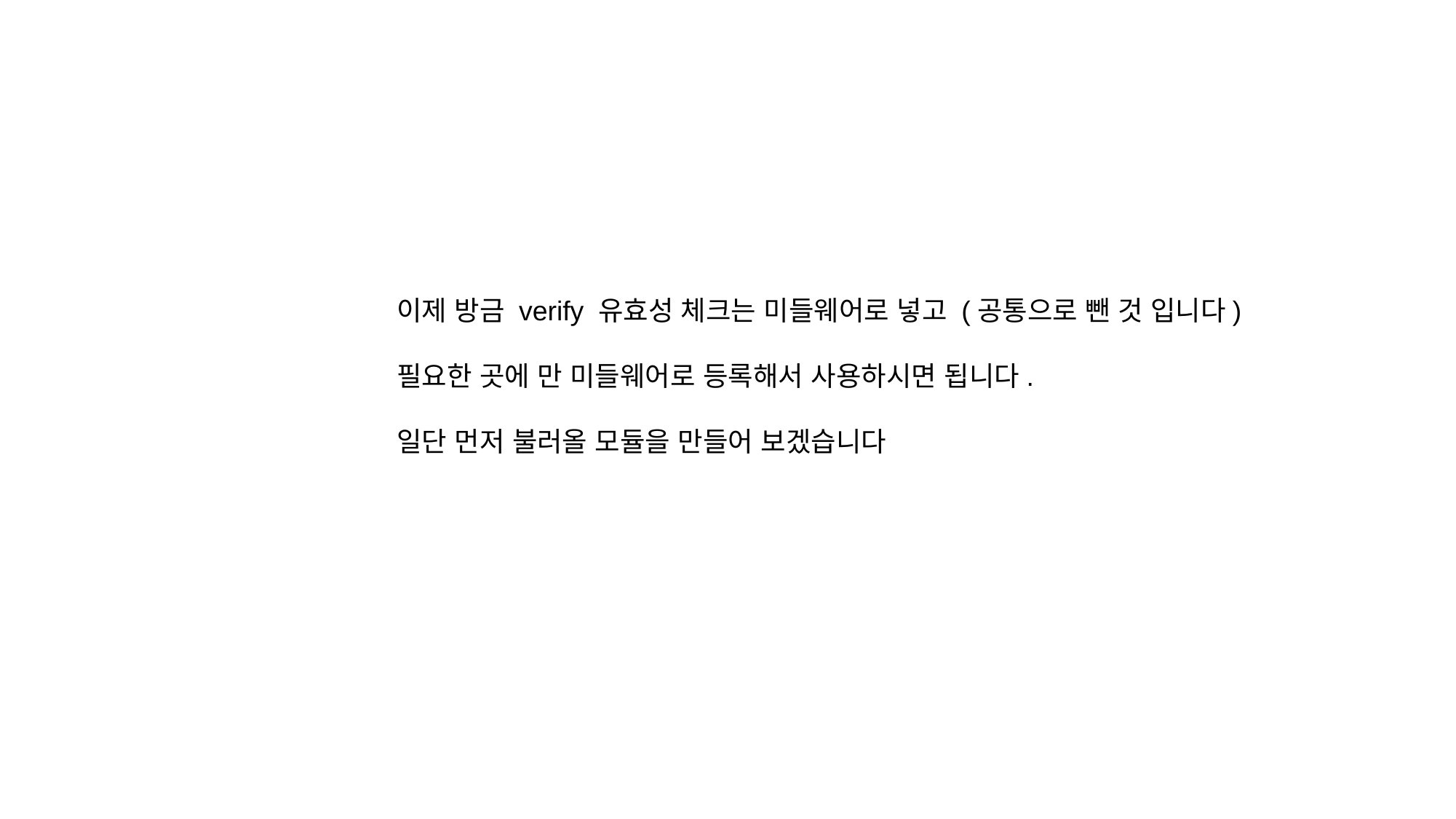

이제 방금 verify 유효성 체크는 미들웨어로 넣고 (공통으로 뺀 것 입니다)

필요한 곳에 만 미들웨어로 등록해서 사용하시면 됩니다.

일단 먼저 불러올 모듈을 만들어 보겠습니다